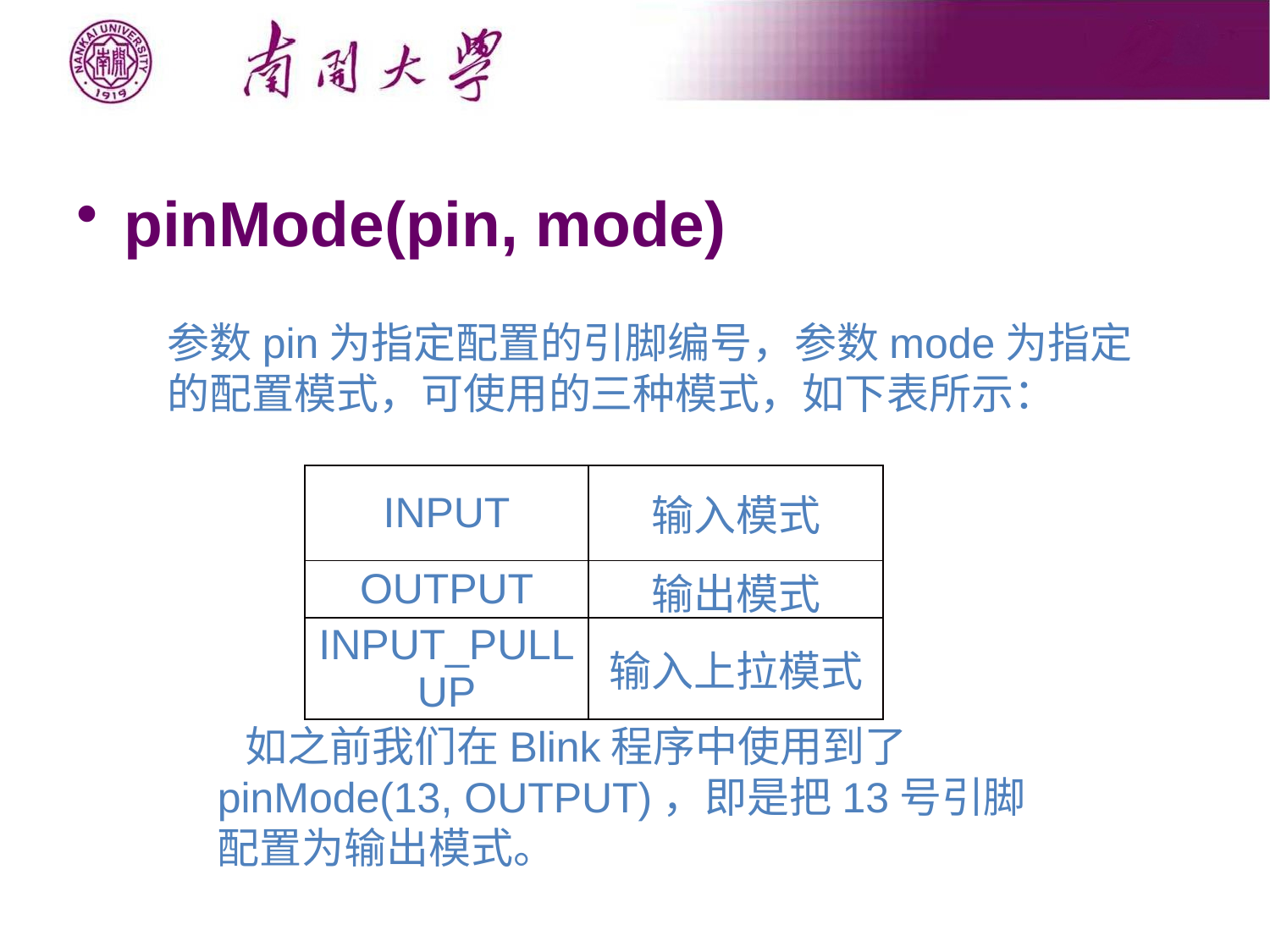

pinMode(pin, mode)
参数pin为指定配置的引脚编号，参数mode为指定的配置模式，可使用的三种模式，如下表所示：
| INPUT | 输入模式 |
| --- | --- |
| OUTPUT | 输出模式 |
| INPUT\_PULLUP | 输入上拉模式 |
如之前我们在Blink程序中使用到了pinMode(13, OUTPUT)，即是把13号引脚配置为输出模式。